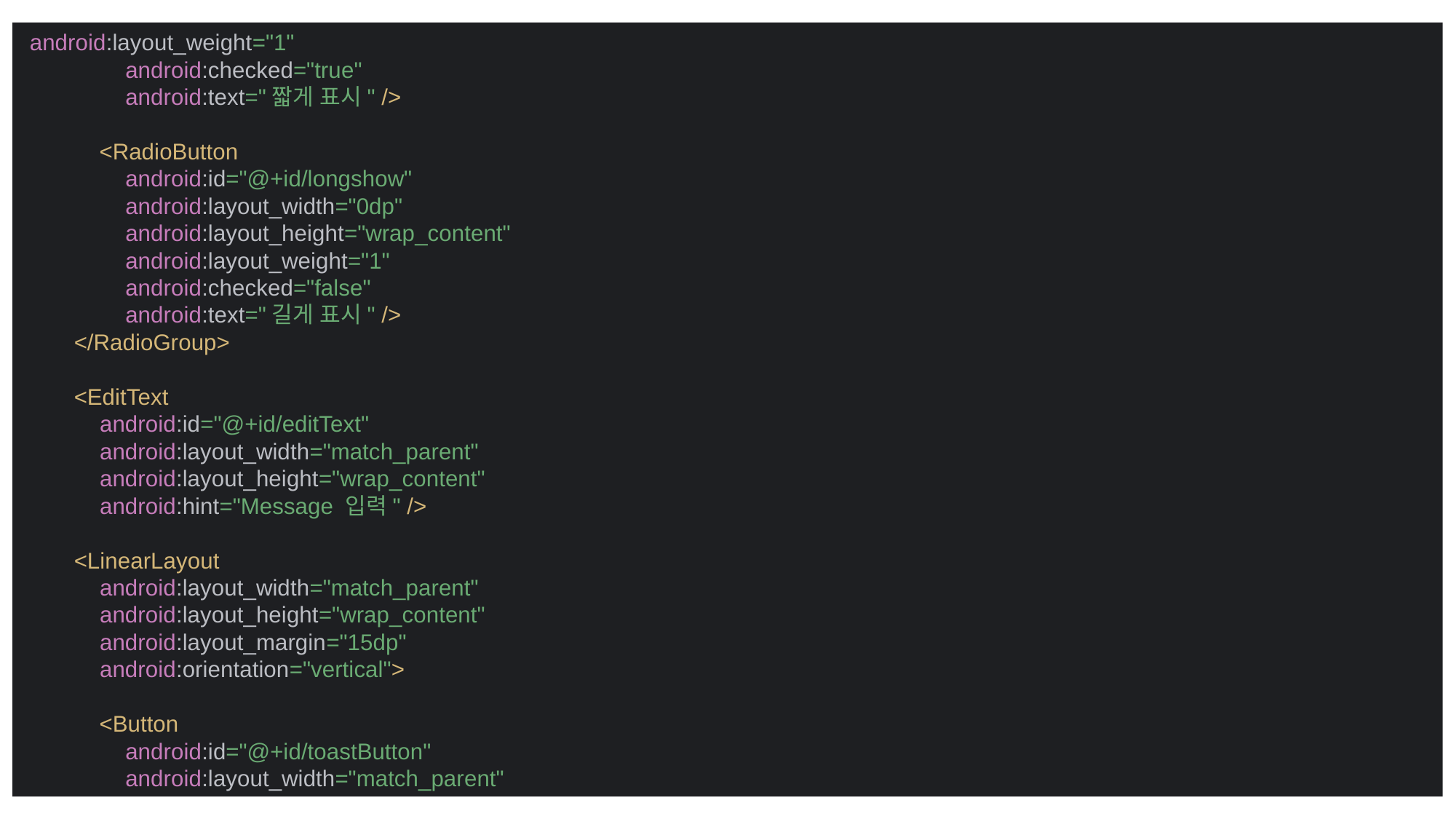

android:layout_weight="1"
                android:checked="true"
                android:text="짧게 표시" />
            <RadioButton
                android:id="@+id/longshow"
                android:layout_width="0dp"
                android:layout_height="wrap_content"
                android:layout_weight="1"
                android:checked="false"
                android:text="길게 표시" />
        </RadioGroup>
        <EditText
            android:id="@+id/editText"
            android:layout_width="match_parent"
            android:layout_height="wrap_content"
            android:hint="Message 입력" />
        <LinearLayout
            android:layout_width="match_parent"
            android:layout_height="wrap_content"
            android:layout_margin="15dp"
            android:orientation="vertical">
            <Button
                android:id="@+id/toastButton"
                android:layout_width="match_parent"